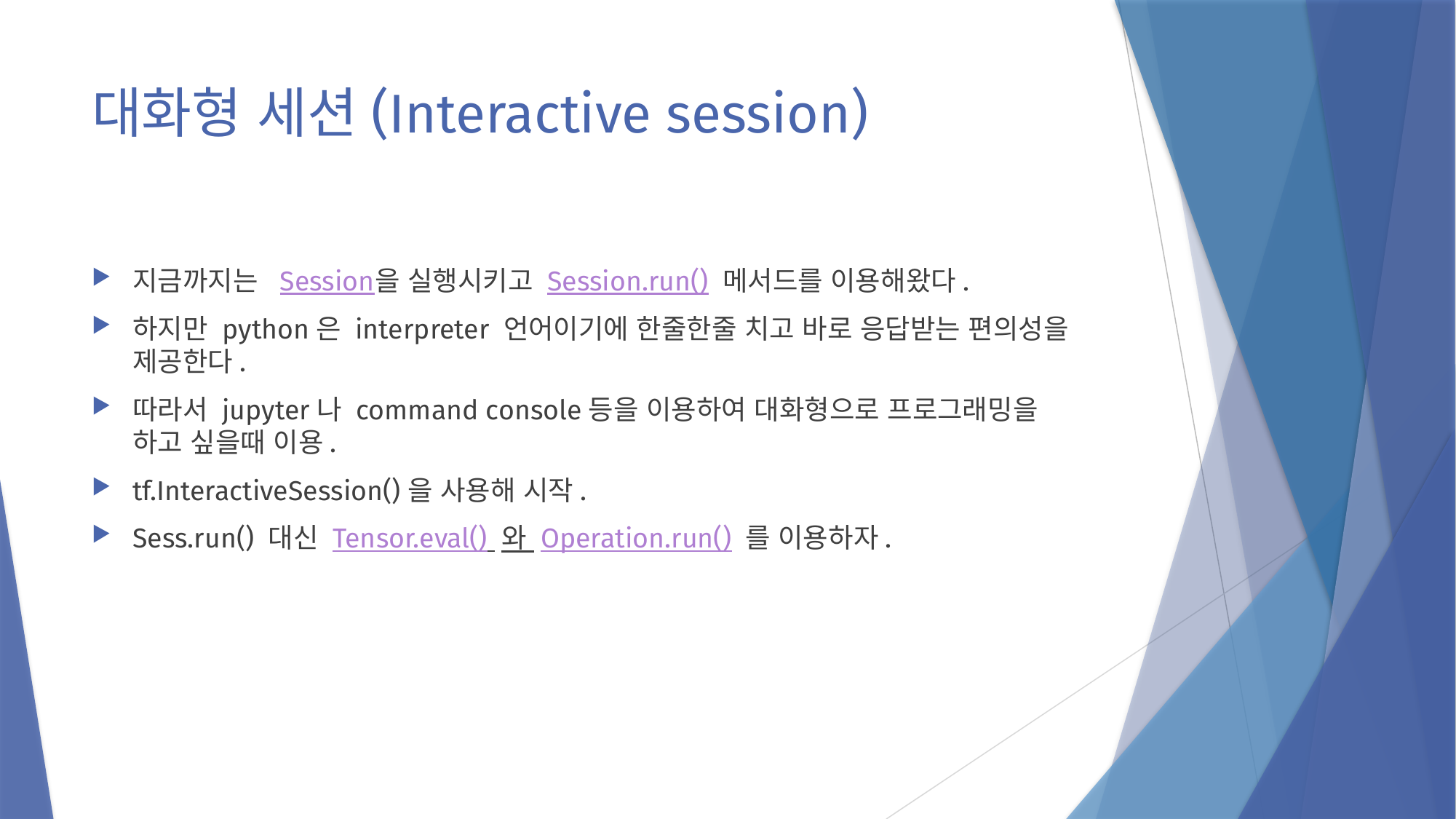

# 대화형 세션(Interactive session)
지금까지는  Session을 실행시키고 Session.run() 메서드를 이용해왔다.
하지만 python은 interpreter 언어이기에 한줄한줄 치고 바로 응답받는 편의성을 제공한다.
따라서 jupyter나 command console등을 이용하여 대화형으로 프로그래밍을 하고 싶을때 이용.
tf.InteractiveSession()을 사용해 시작.
Sess.run() 대신 Tensor.eval() 와 Operation.run() 를 이용하자.